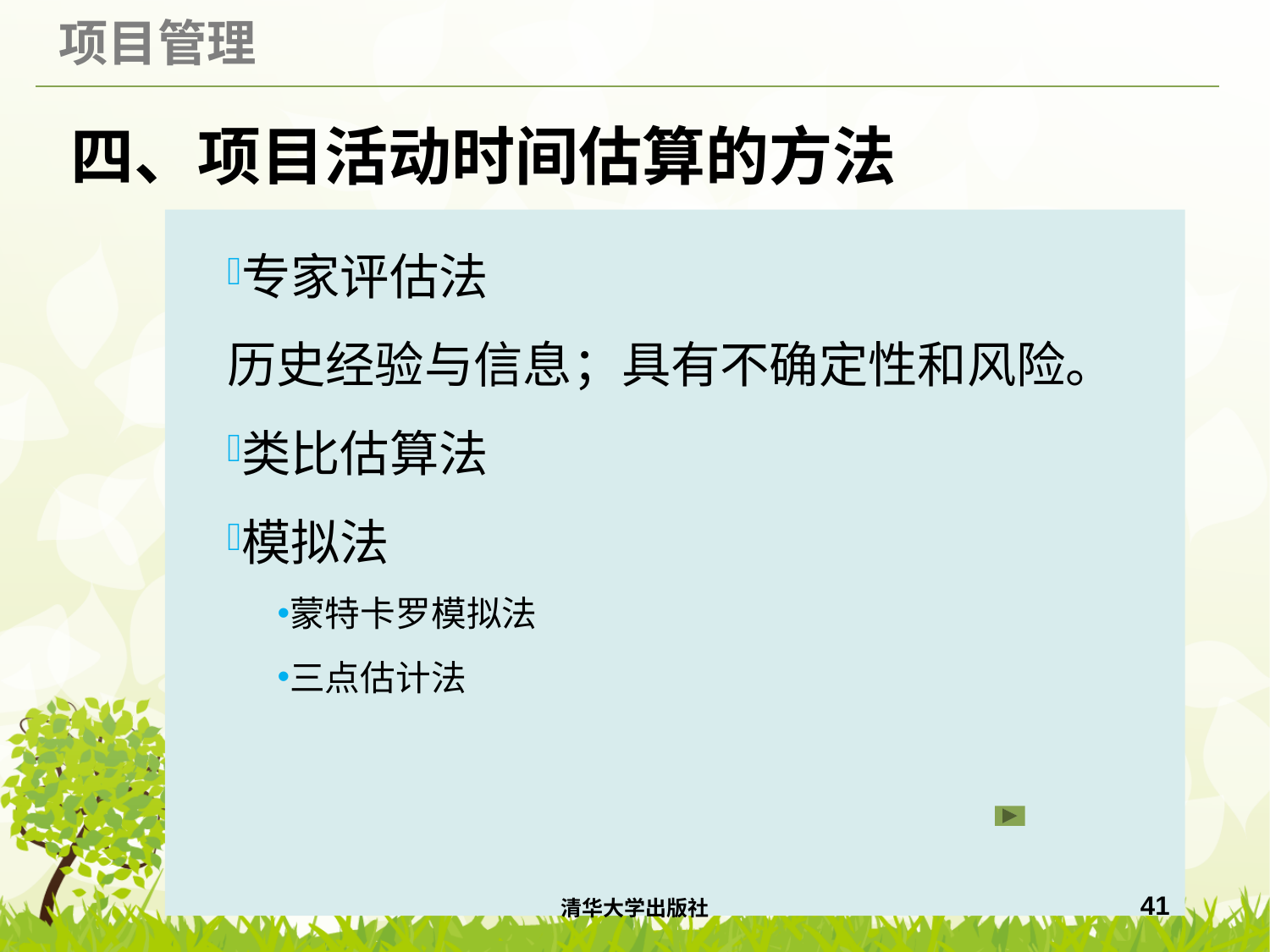

# 四、项目活动时间估算的方法
专家评估法
历史经验与信息；具有不确定性和风险。
类比估算法
模拟法
蒙特卡罗模拟法
三点估计法

清华大学出版社
41